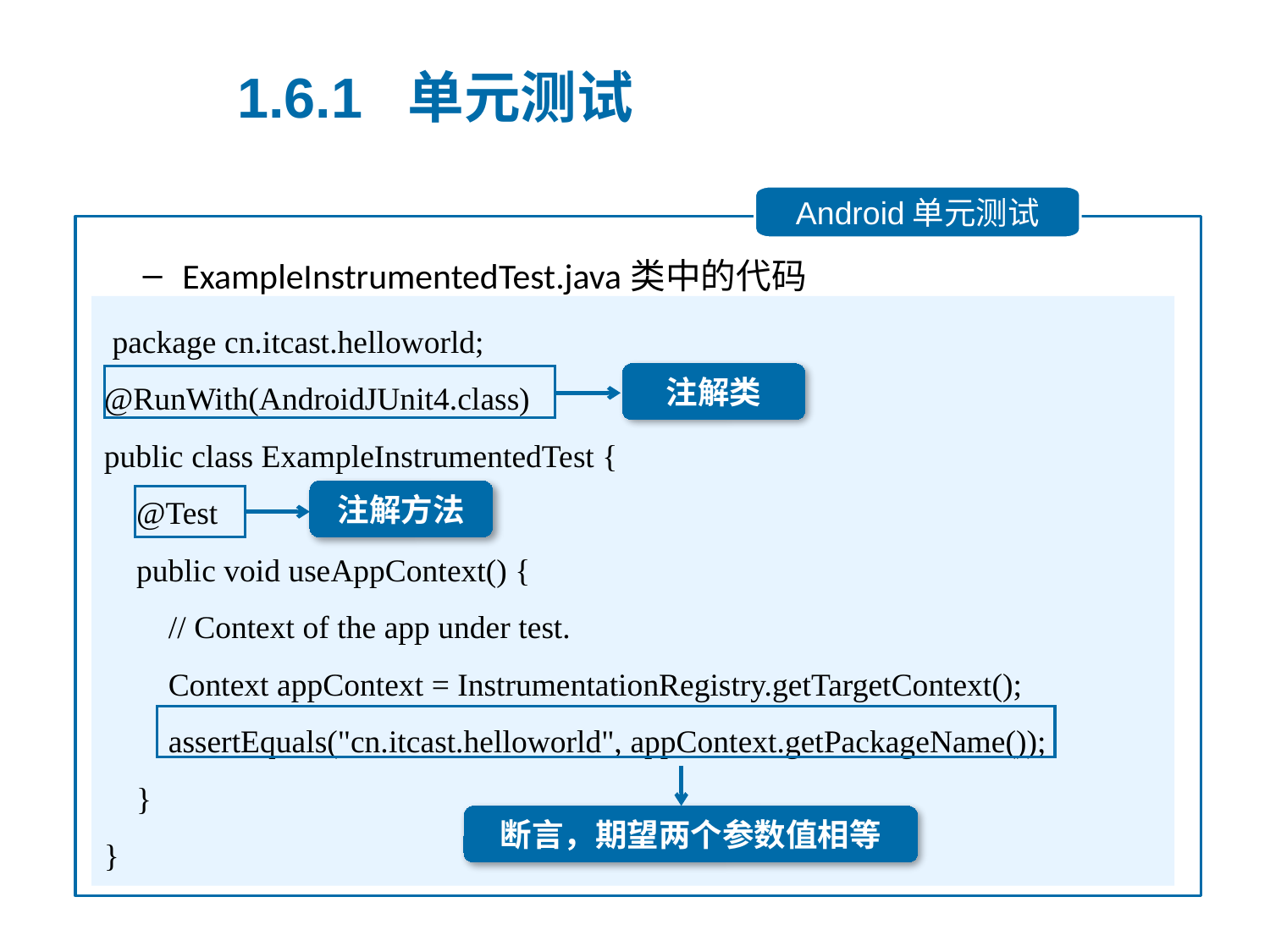

1.6.1  单元测试

Android单元测试

ExampleInstrumentedTest.java类中的代码
 package cn.itcast.helloworld;
@RunWith(AndroidJUnit4.class)
public class ExampleInstrumentedTest {
    @Test
    public void useAppContext() {
        // Context of the app under test.
        Context appContext = InstrumentationRegistry.getTargetContext();
        assertEquals("cn.itcast.helloworld", appContext.getPackageName());
    }
}
注解类

注解方法

断言，期望两个参数值相等